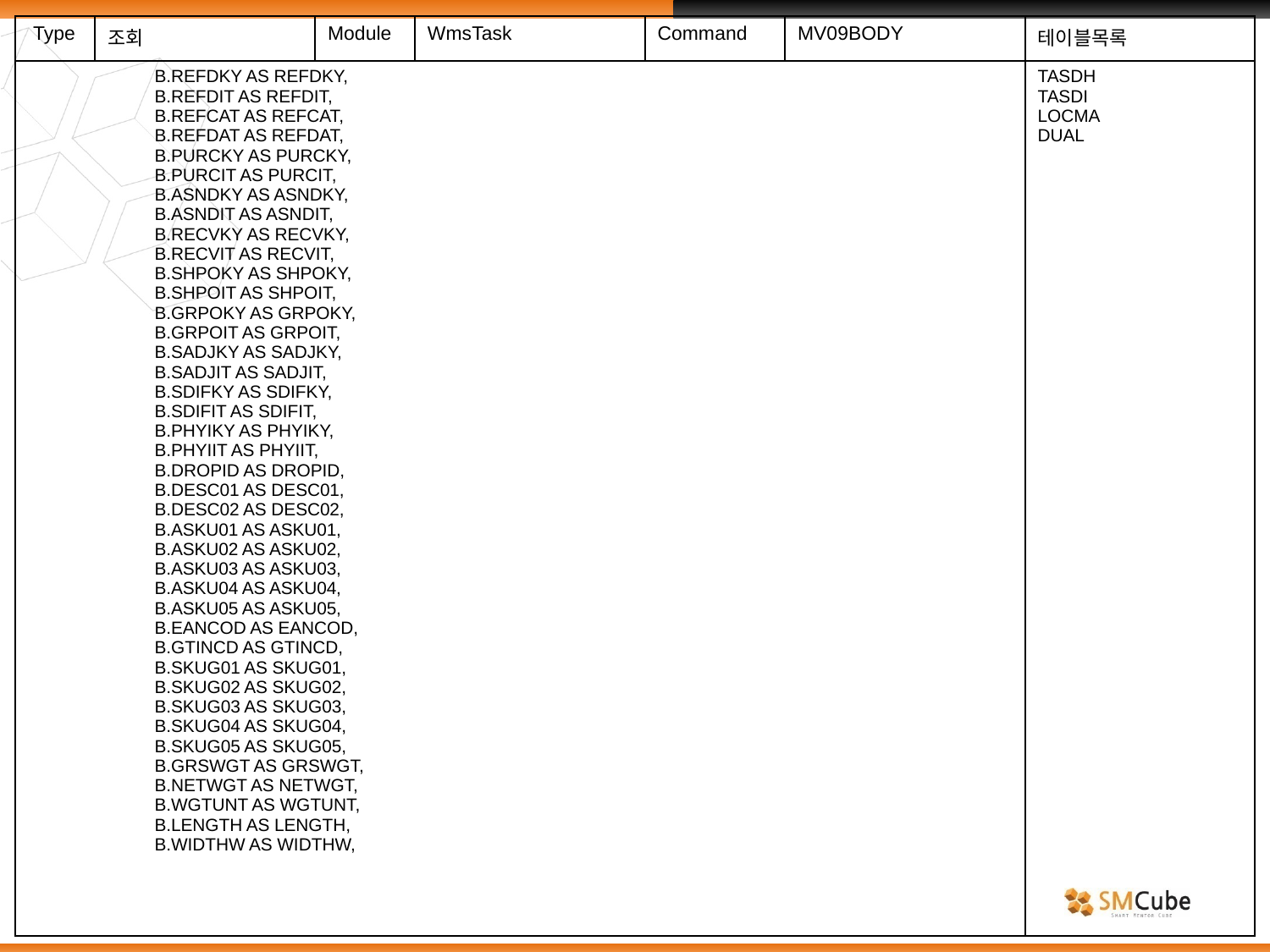

| Type | 조회 | Module | WmsTask | Command | MV09BODY | 테이블목록 |
| --- | --- | --- | --- | --- | --- | --- |
| B.REFDKY AS REFDKY, B.REFDIT AS REFDIT, B.REFCAT AS REFCAT, B.REFDAT AS REFDAT, B.PURCKY AS PURCKY, B.PURCIT AS PURCIT, B.ASNDKY AS ASNDKY, B.ASNDIT AS ASNDIT, B.RECVKY AS RECVKY, B.RECVIT AS RECVIT, B.SHPOKY AS SHPOKY, B.SHPOIT AS SHPOIT, B.GRPOKY AS GRPOKY, B.GRPOIT AS GRPOIT, B.SADJKY AS SADJKY, B.SADJIT AS SADJIT, B.SDIFKY AS SDIFKY, B.SDIFIT AS SDIFIT, B.PHYIKY AS PHYIKY, B.PHYIIT AS PHYIIT, B.DROPID AS DROPID, B.DESC01 AS DESC01, B.DESC02 AS DESC02, B.ASKU01 AS ASKU01, B.ASKU02 AS ASKU02, B.ASKU03 AS ASKU03, B.ASKU04 AS ASKU04, B.ASKU05 AS ASKU05, B.EANCOD AS EANCOD, B.GTINCD AS GTINCD, B.SKUG01 AS SKUG01, B.SKUG02 AS SKUG02, B.SKUG03 AS SKUG03, B.SKUG04 AS SKUG04, B.SKUG05 AS SKUG05, B.GRSWGT AS GRSWGT, B.NETWGT AS NETWGT, B.WGTUNT AS WGTUNT, B.LENGTH AS LENGTH, B.WIDTHW AS WIDTHW, |  |  |  |  |  | TASDH TASDI LOCMA DUAL |